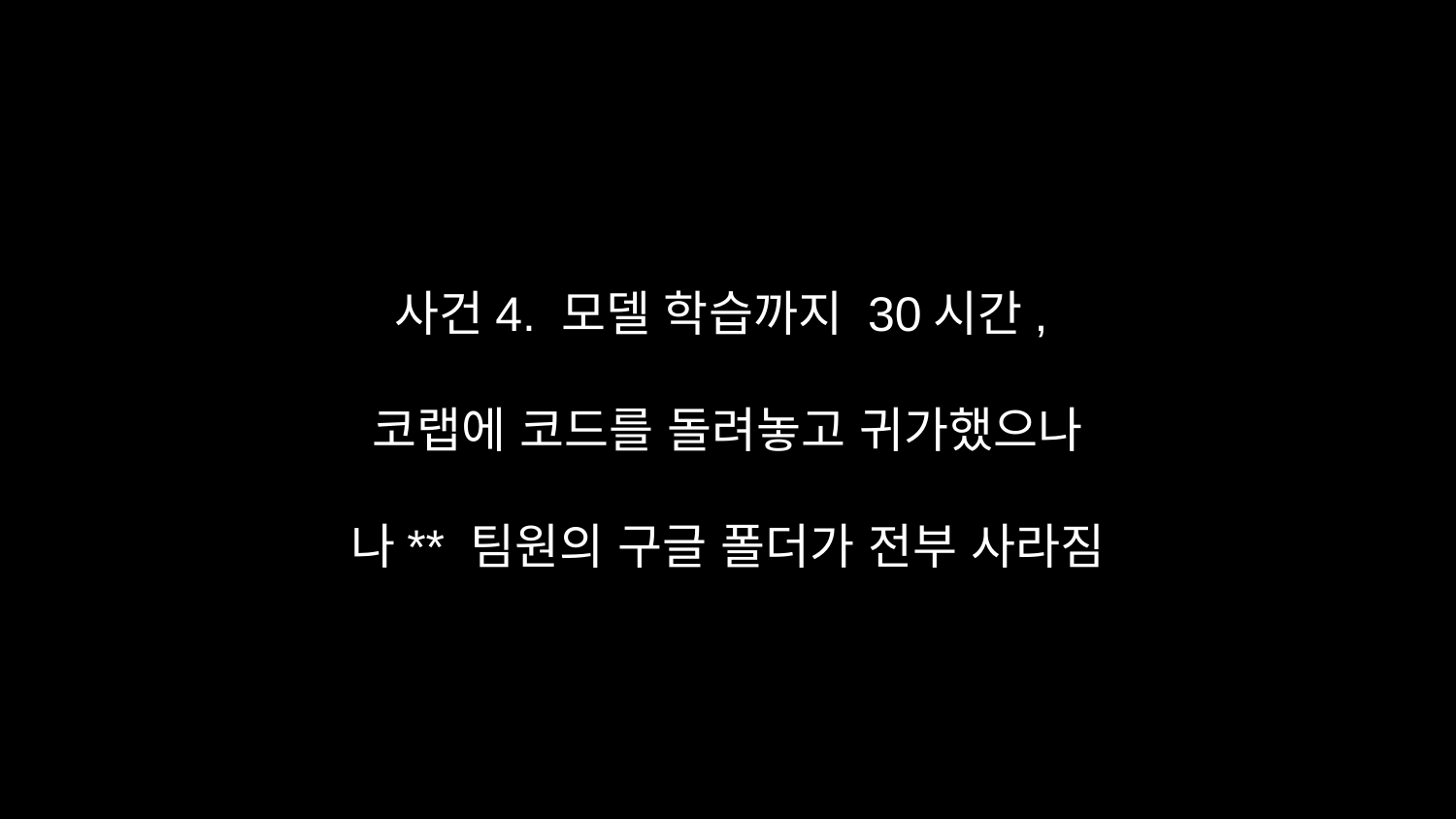

사건4. 모델 학습까지 30시간,
코랩에 코드를 돌려놓고 귀가했으나
나** 팀원의 구글 폴더가 전부 사라짐